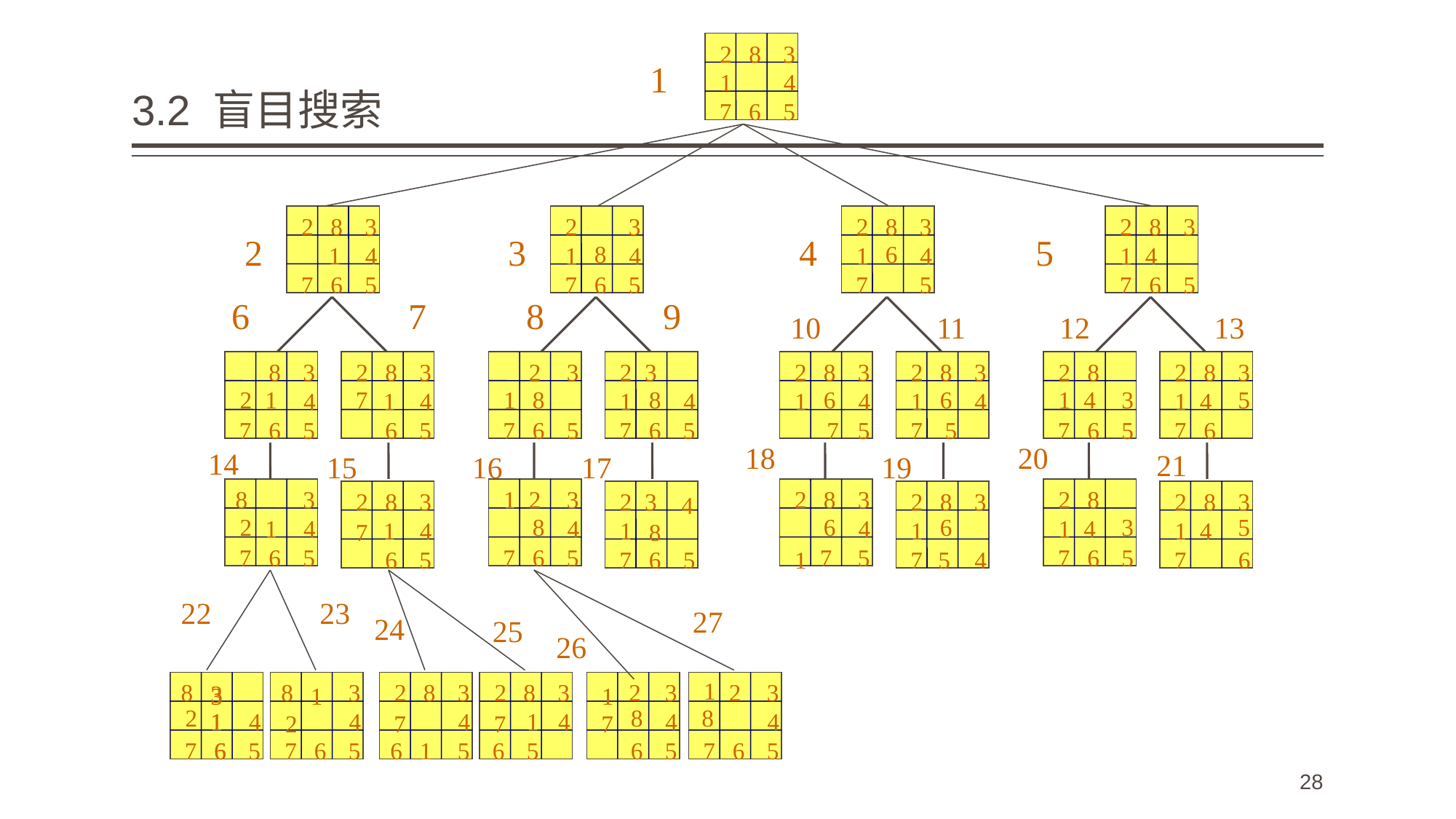

# 3.2 盲目搜索

2
8
3
1
4
7
6
5
1

2

8

3
1
4

7
6
5

2
3
8
1
4
7
6
5

2
8
3
6
1
4
7
5

2
8
3
1
4
7
6
5
2
3
4
5
6
7
8
9

10
11
12
13

8
3

2
8
3
7
1
4
6
5

2
3
1
8
7
6
5

2
3

2
8
3
6
1
4
7
5

2
8
3
6
1
4
7
5

2
8
1
4
3
7
6
5
2
1
4
8
4
1
4

2
8
3
5
1
4
7
6
7
6
5
7
6
5
18
20
14
21

15

16

17

19

8
3
2
1
4
7
6
5

1
2
3
8
4
7
6
5

2
8
3
6
4
7
5
1

2
8
3
1
4
7
6
5

2
8
3
1
4
7
6
5

2
3
4
1
8
7
6
5

2
8
3
6
1
7
5
4

2
8
3
5
1
4
7
6

23
27
24
25
26
1

2
3
8
4
7
6
5

8
3

2
8
3
4
7
6
1
5

2
8
3
1
4
7
6
5

2
3
1
8
4
7
6
5
3
3
1
2
1
1
4
4
2
7
6
6
5
7
6
5

8
22
28